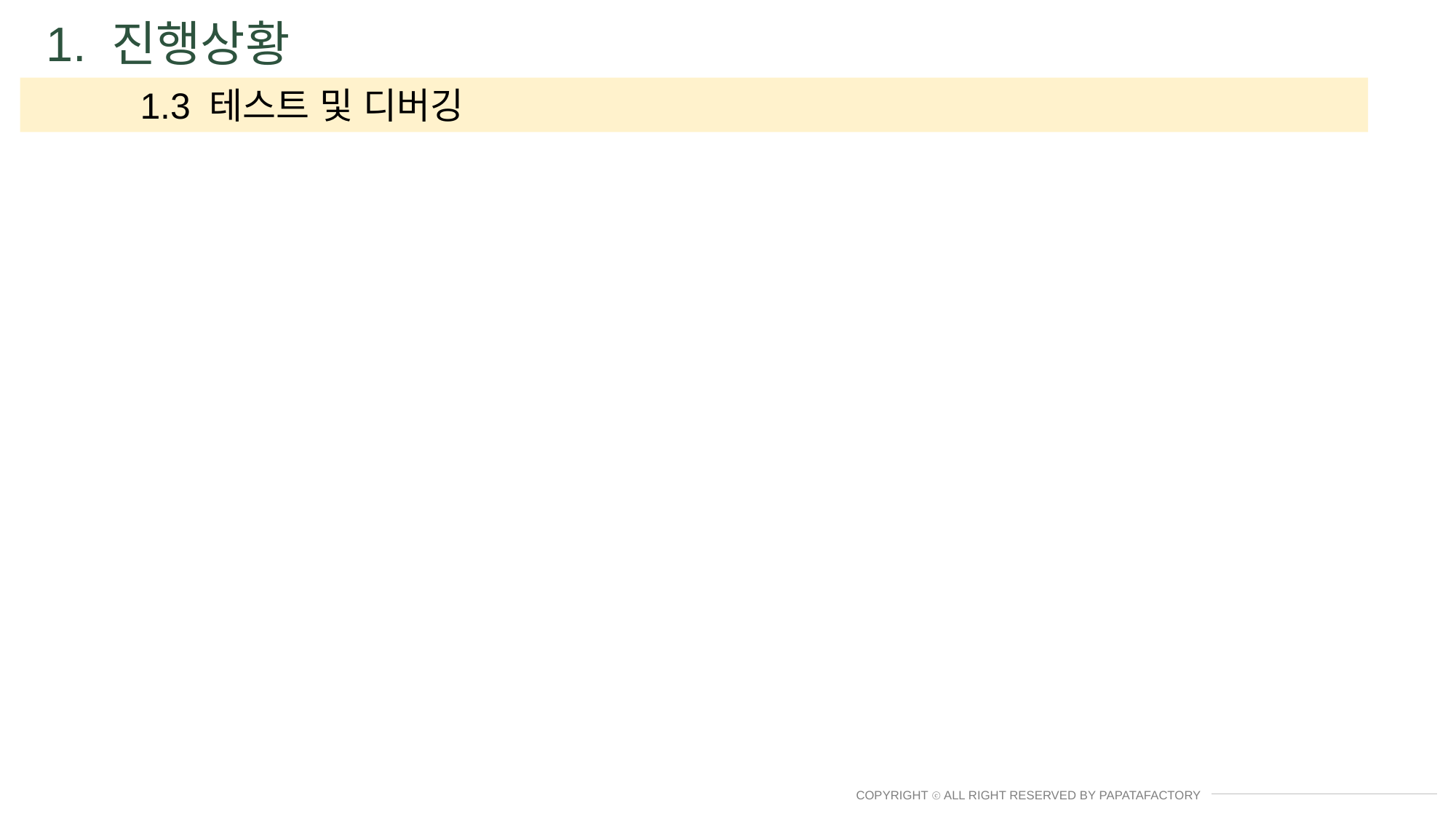

1. 진행상황
	1.3 테스트 및 디버깅
COPYRIGHT ⓒ ALL RIGHT RESERVED BY PAPATAFACTORY